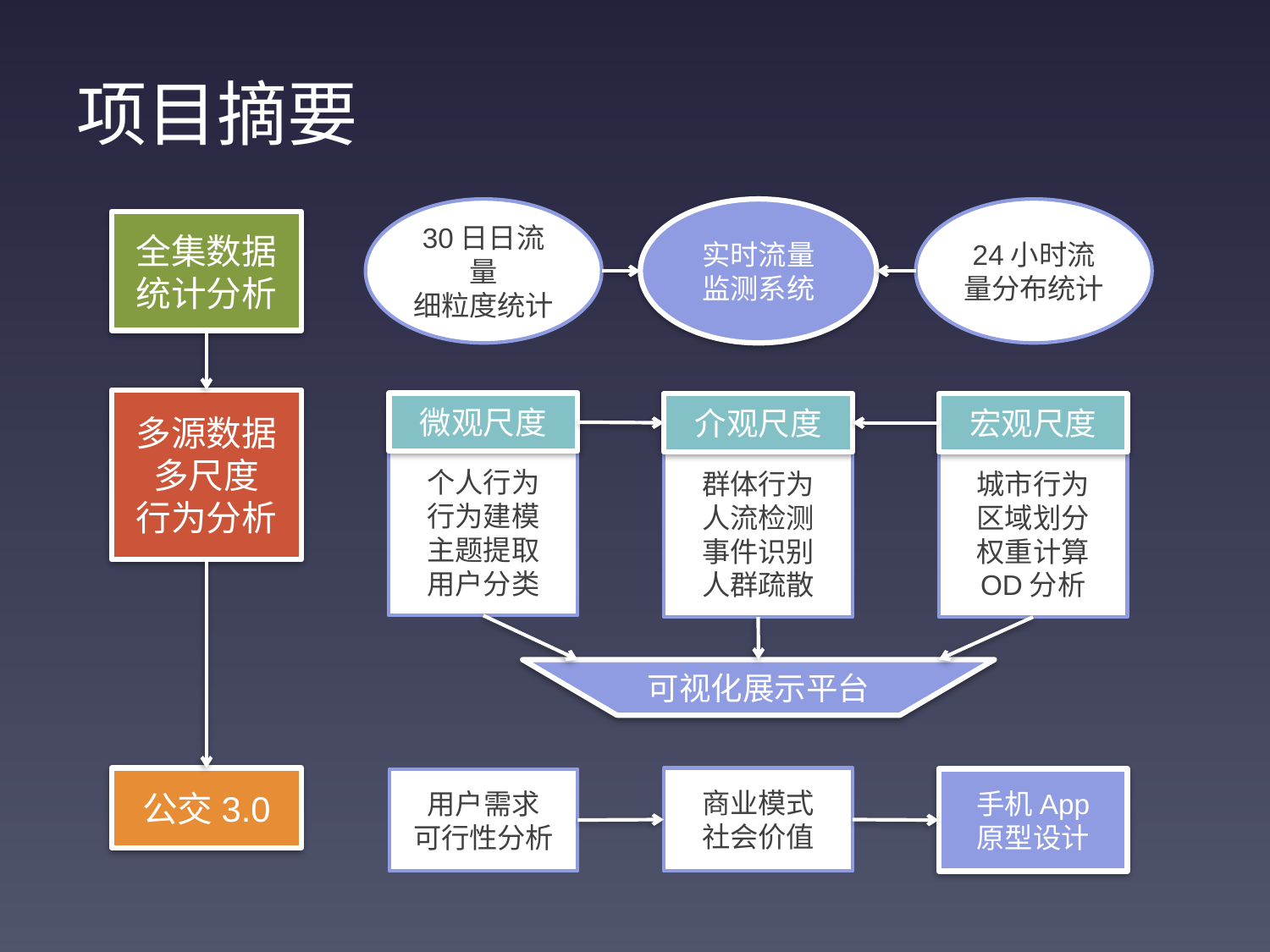

# 项目摘要
30日日流量
细粒度统计
实时流量
监测系统
24小时流量分布统计
全集数据
统计分析
多源数据
多尺度
行为分析
微观尺度
介观尺度
宏观尺度
个人行为
行为建模
主题提取
用户分类
群体行为
人流检测
事件识别
人群疏散
城市行为
区域划分
权重计算
OD分析
可视化展示平台
公交3.0
商业模式
社会价值
用户需求
可行性分析
手机App
原型设计